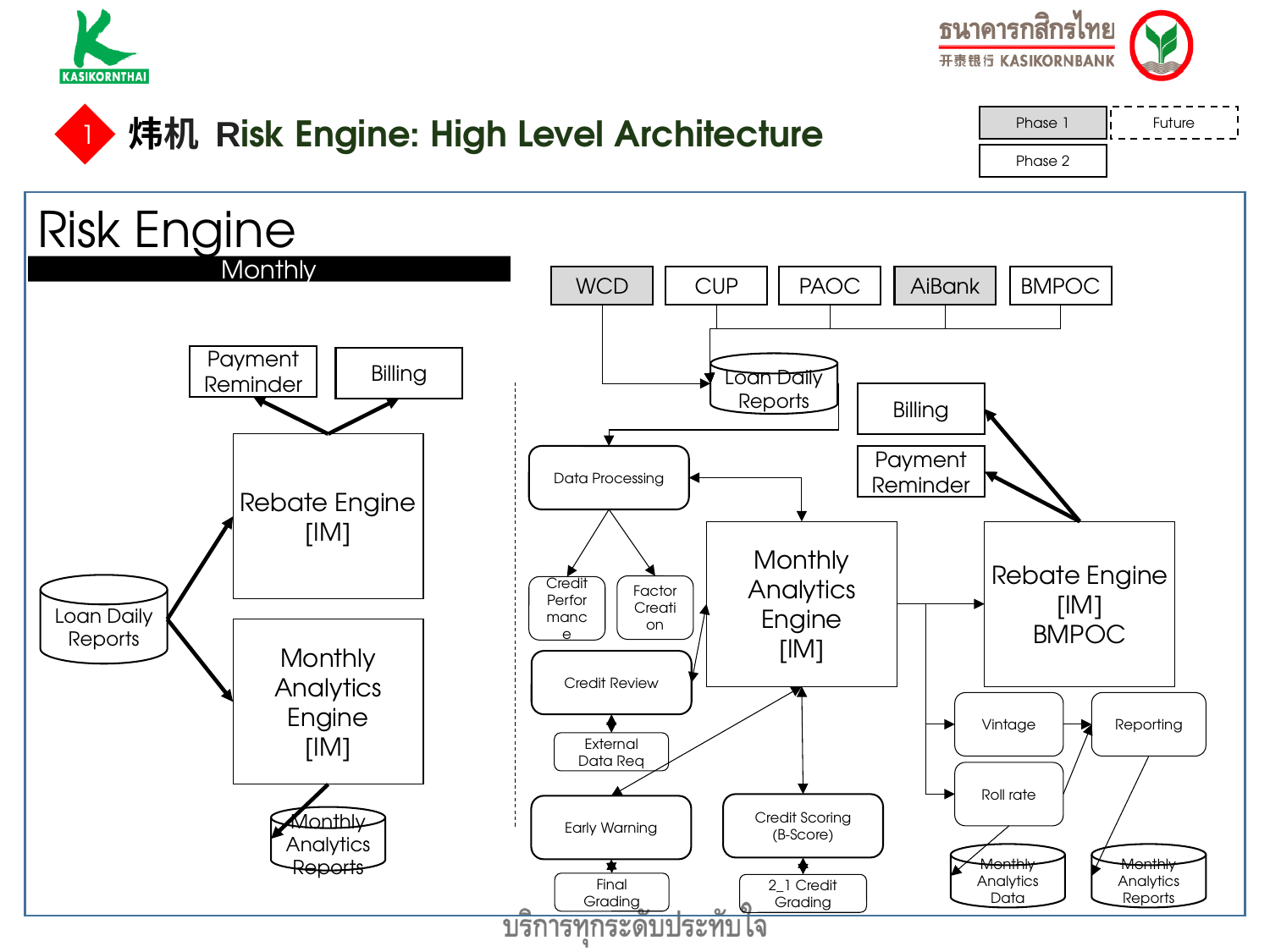

1
Future
Phase 1
炜机 Risk Engine: High Level Architecture
Phase 2
Risk Engine
Monthly
WCD
CUP
PAOC
AiBank
BMPOC
Payment Reminder
Billing
Loan Daily Reports
Billing
Rebate Engine
[IM]
Data Processing
Payment Reminder
Monthly Analytics
Engine
[IM]
Rebate Engine
[IM]
BMPOC
Loan Daily Reports
Factor Creation
Credit Performance
Monthly Analytics
Engine
[IM]
Credit Review
Vintage
Reporting
External Data Req
Roll rate
Credit Scoring
(B-Score)
Early Warning
Monthly Analytics
Reports
Monthly Analytics Data
Monthly Analytics
Reports
Final Grading
2_1 Credit Grading